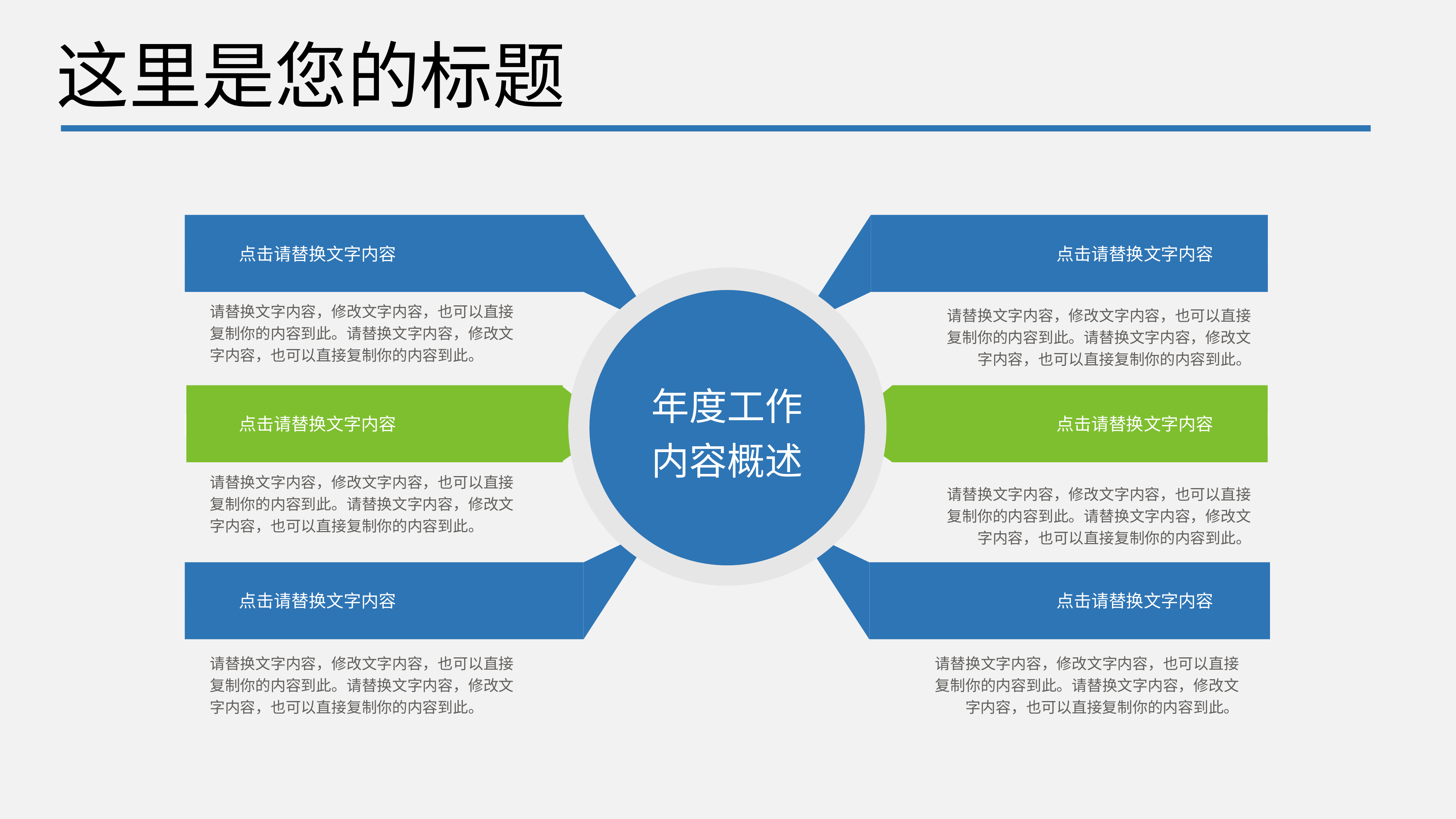

这里是您的标题

点击请替换文字内容

点击请替换文字内容

年度工作
内容概述
请替换文字内容，修改文字内容，也可以直接复制你的内容到此。请替换文字内容，修改文字内容，也可以直接复制你的内容到此。
请替换文字内容，修改文字内容，也可以直接复制你的内容到此。请替换文字内容，修改文字内容，也可以直接复制你的内容到此。

点击请替换文字内容

点击请替换文字内容

请替换文字内容，修改文字内容，也可以直接复制你的内容到此。请替换文字内容，修改文字内容，也可以直接复制你的内容到此。
请替换文字内容，修改文字内容，也可以直接复制你的内容到此。请替换文字内容，修改文字内容，也可以直接复制你的内容到此。

点击请替换文字内容

点击请替换文字内容

请替换文字内容，修改文字内容，也可以直接复制你的内容到此。请替换文字内容，修改文字内容，也可以直接复制你的内容到此。
请替换文字内容，修改文字内容，也可以直接复制你的内容到此。请替换文字内容，修改文字内容，也可以直接复制你的内容到此。